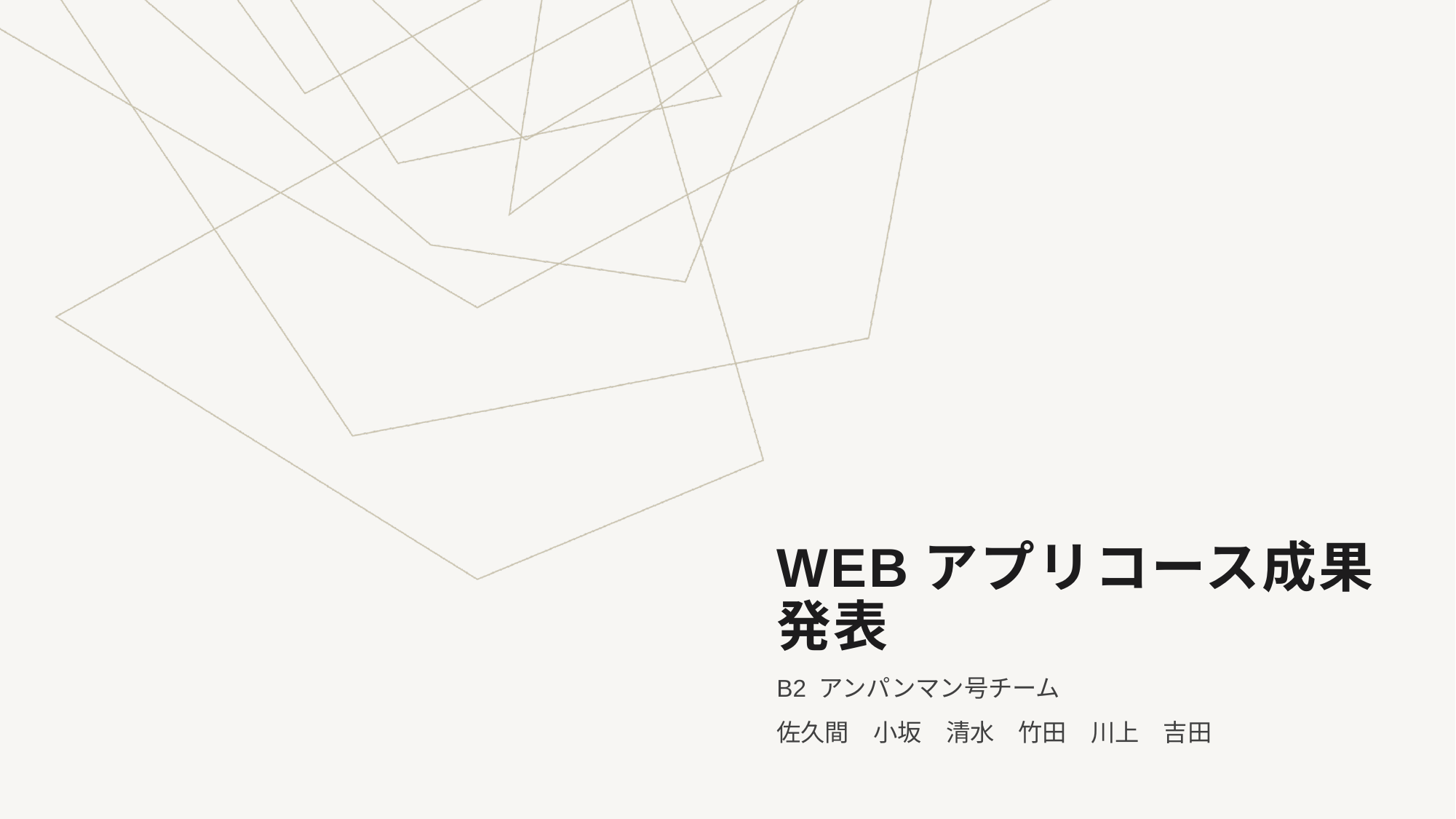

# Webアプリコース成果発表
B2 アンパンマン号チーム
佐久間　小坂　清水　竹田　川上　吉田